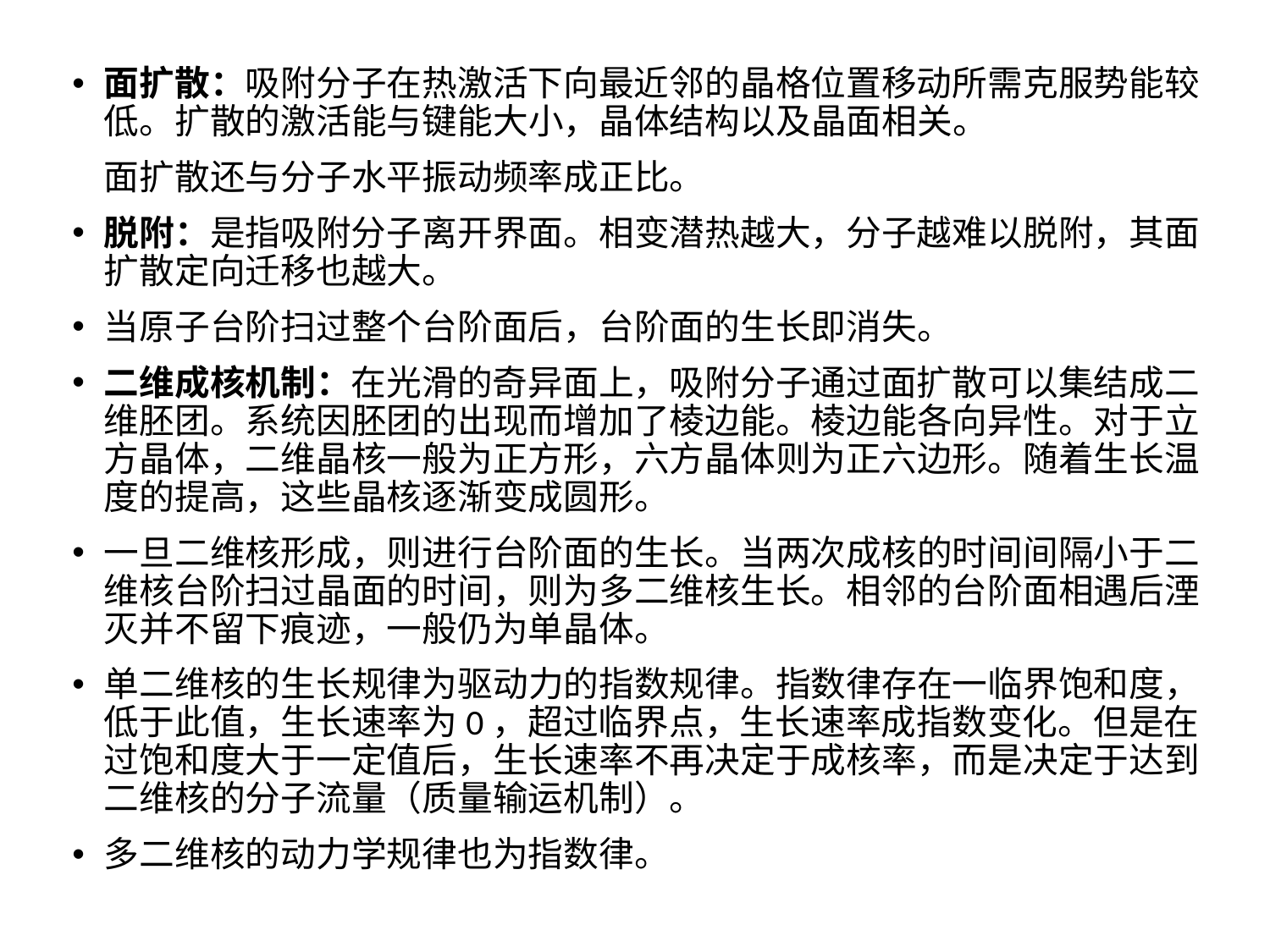

13
面扩散：吸附分子在热激活下向最近邻的晶格位置移动所需克服势能较低。扩散的激活能与键能大小，晶体结构以及晶面相关。
 	面扩散还与分子水平振动频率成正比。
脱附：是指吸附分子离开界面。相变潜热越大，分子越难以脱附，其面扩散定向迁移也越大。
当原子台阶扫过整个台阶面后，台阶面的生长即消失。
二维成核机制：在光滑的奇异面上，吸附分子通过面扩散可以集结成二维胚团。系统因胚团的出现而增加了棱边能。棱边能各向异性。对于立方晶体，二维晶核一般为正方形，六方晶体则为正六边形。随着生长温度的提高，这些晶核逐渐变成圆形。
一旦二维核形成，则进行台阶面的生长。当两次成核的时间间隔小于二维核台阶扫过晶面的时间，则为多二维核生长。相邻的台阶面相遇后湮灭并不留下痕迹，一般仍为单晶体。
单二维核的生长规律为驱动力的指数规律。指数律存在一临界饱和度，低于此值，生长速率为0，超过临界点，生长速率成指数变化。但是在过饱和度大于一定值后，生长速率不再决定于成核率，而是决定于达到二维核的分子流量（质量输运机制）。
多二维核的动力学规律也为指数律。